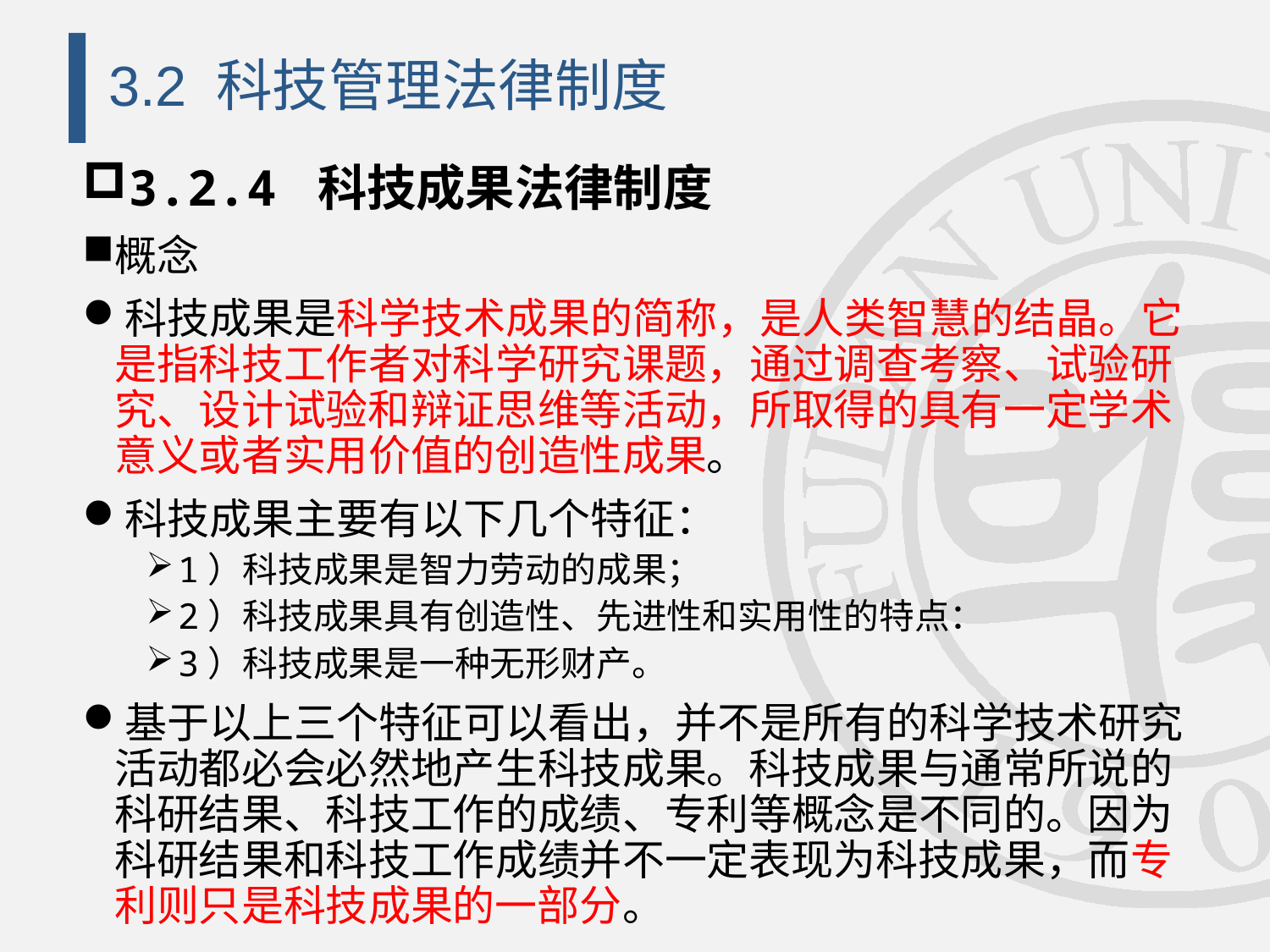

# 3.2 科技管理法律制度
3.2.4 科技成果法律制度
概念
科技成果是科学技术成果的简称，是人类智慧的结晶。它是指科技工作者对科学研究课题，通过调查考察、试验研究、设计试验和辩证思维等活动，所取得的具有一定学术意义或者实用价值的创造性成果。
科技成果主要有以下几个特征：
1）科技成果是智力劳动的成果；
2）科技成果具有创造性、先进性和实用性的特点：
3）科技成果是一种无形财产。
基于以上三个特征可以看出，并不是所有的科学技术研究活动都必会必然地产生科技成果。科技成果与通常所说的科研结果、科技工作的成绩、专利等概念是不同的。因为科研结果和科技工作成绩并不一定表现为科技成果，而专利则只是科技成果的一部分。